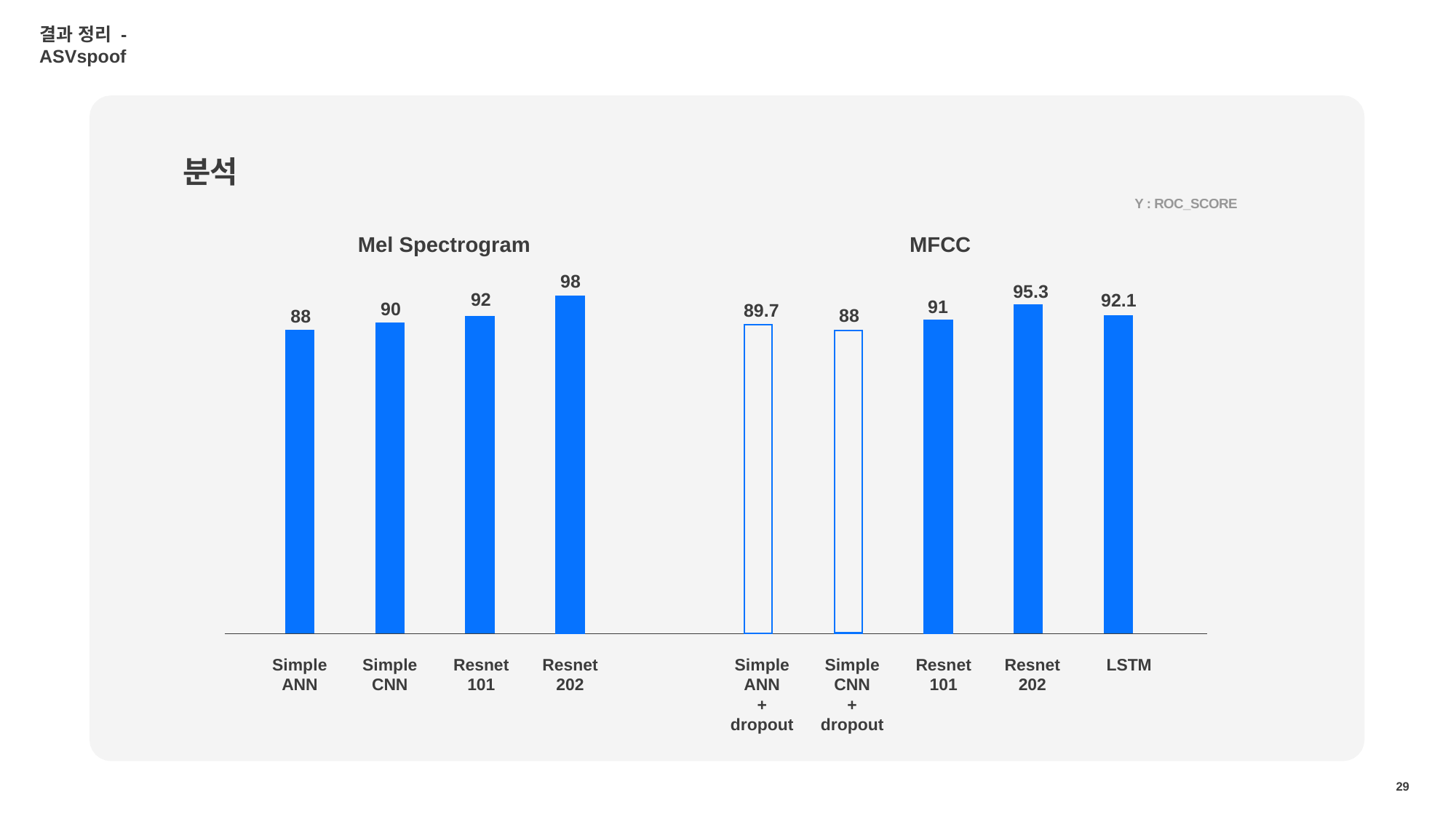

결과 정리 - ASVspoof

분석
Y : ROC_SCORE
Mel Spectrogram
MFCC
98
95.3
92
92.1
91
90
89.7

88
88

Simple
ANN
Simple
CNN
Resnet
101
Resnet
202
LSTM
Simple
ANN
+ dropout
Simple
CNN
+ dropout
Resnet
101
Resnet
202